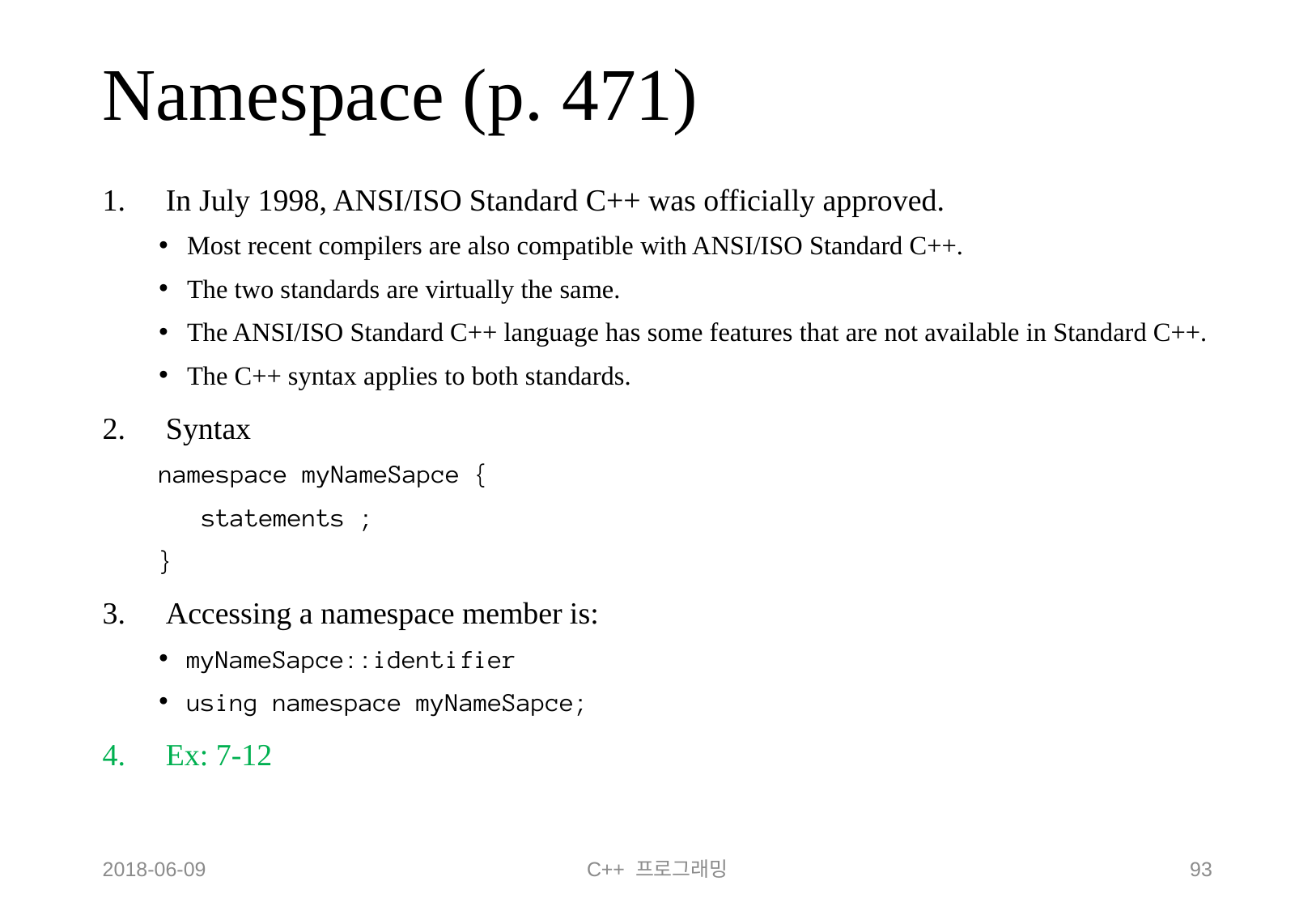

# Namespace (p. 471)
In July 1998, ANSI/ISO Standard C++ was officially approved.
Most recent compilers are also compatible with ANSI/ISO Standard C++.
The two standards are virtually the same.
The ANSI/ISO Standard C++ language has some features that are not available in Standard C++.
The C++ syntax applies to both standards.
Syntax
namespace myNameSapce {
   statements ;
}
Accessing a namespace member is:
myNameSapce::identifier
using namespace myNameSapce;
Ex: 7-12
2018-06-09
C++ 프로그래밍
93